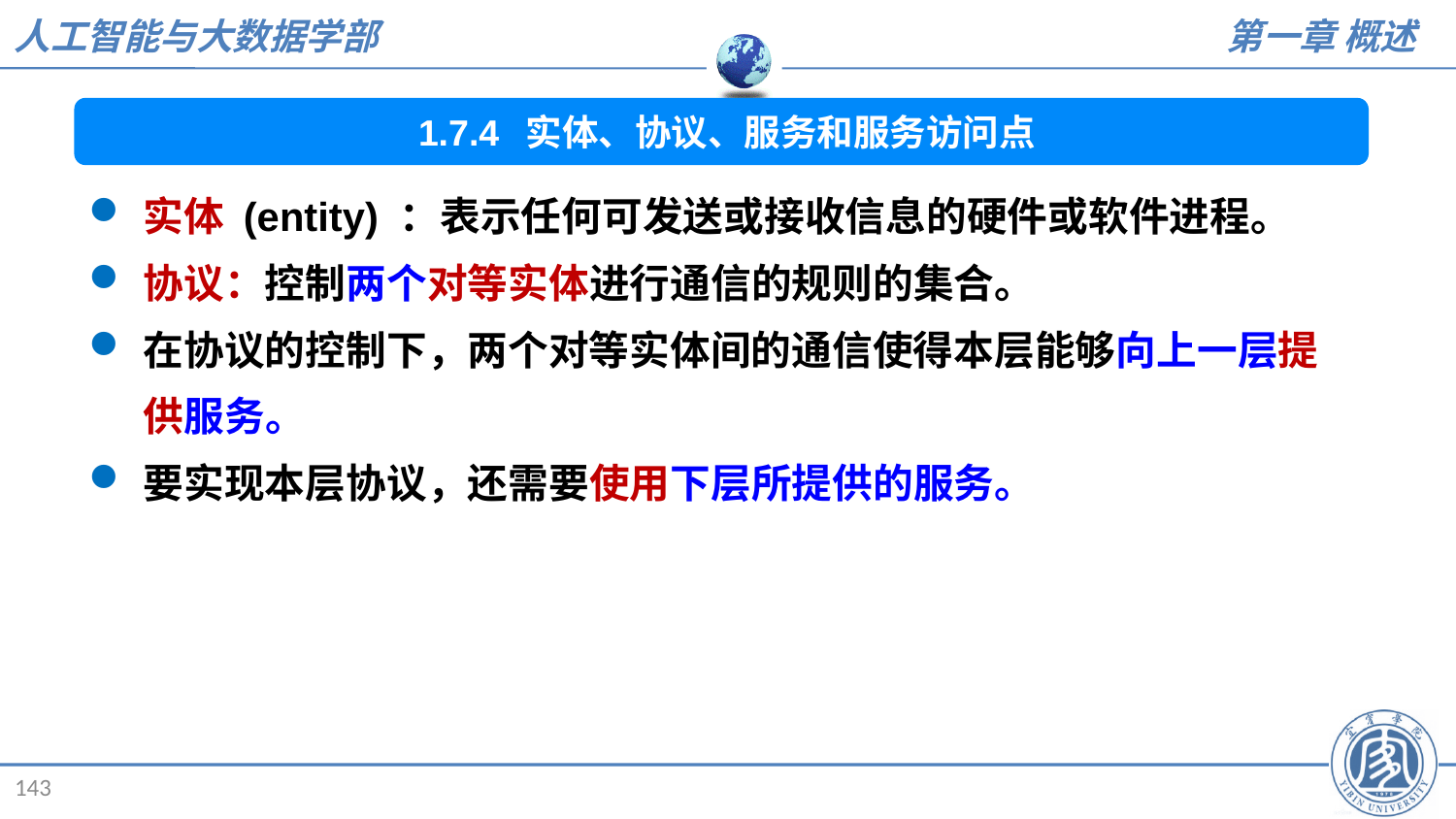

1.7.4  实体、协议、服务和服务访问点
实体 (entity) ：表示任何可发送或接收信息的硬件或软件进程。
协议：控制两个对等实体进行通信的规则的集合。
在协议的控制下，两个对等实体间的通信使得本层能够向上一层提供服务。
要实现本层协议，还需要使用下层所提供的服务。
143